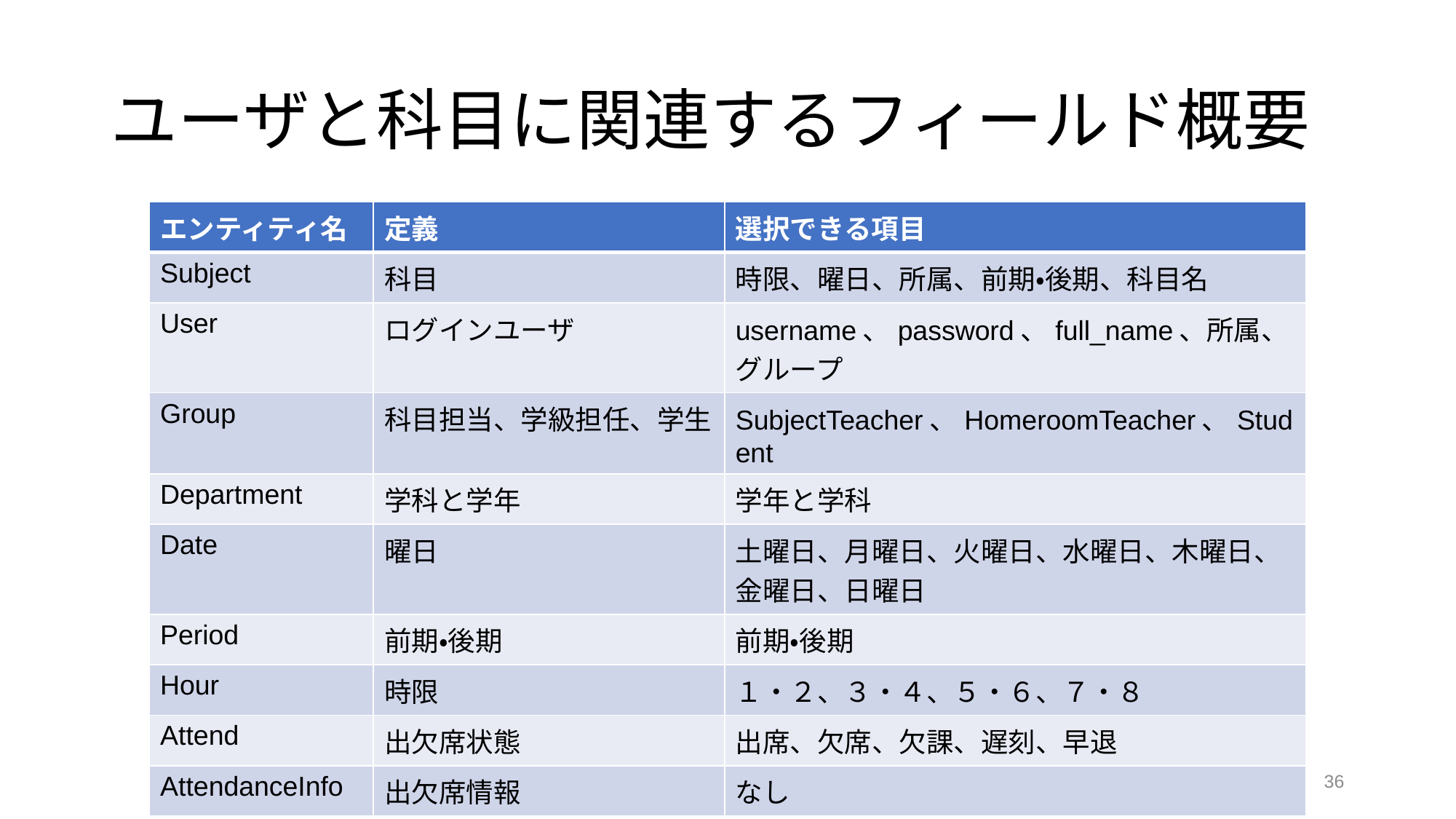

# ユーザと科目に関連するフィールド概要
| エンティティ名 | 定義 | 選択できる項目 |
| --- | --- | --- |
| Subject | 科目 | 時限、曜日、所属、前期・後期、科目名 |
| User | ログインユーザ | username、password、full\_name、所属、グループ |
| Group | 科目担当、学級担任、学生 | SubjectTeacher、HomeroomTeacher、Student |
| Department | 学科と学年 | 学年と学科 |
| Date | 曜日 | 土曜日、月曜日、火曜日、水曜日、木曜日、金曜日、日曜日 |
| Period | 前期・後期 | 前期・後期 |
| Hour | 時限 | １・２、３・４、５・６、７・８ |
| Attend | 出欠席状態 | 出席、欠席、欠課、遅刻、早退 |
| AttendanceInfo | 出欠席情報 | なし |
36